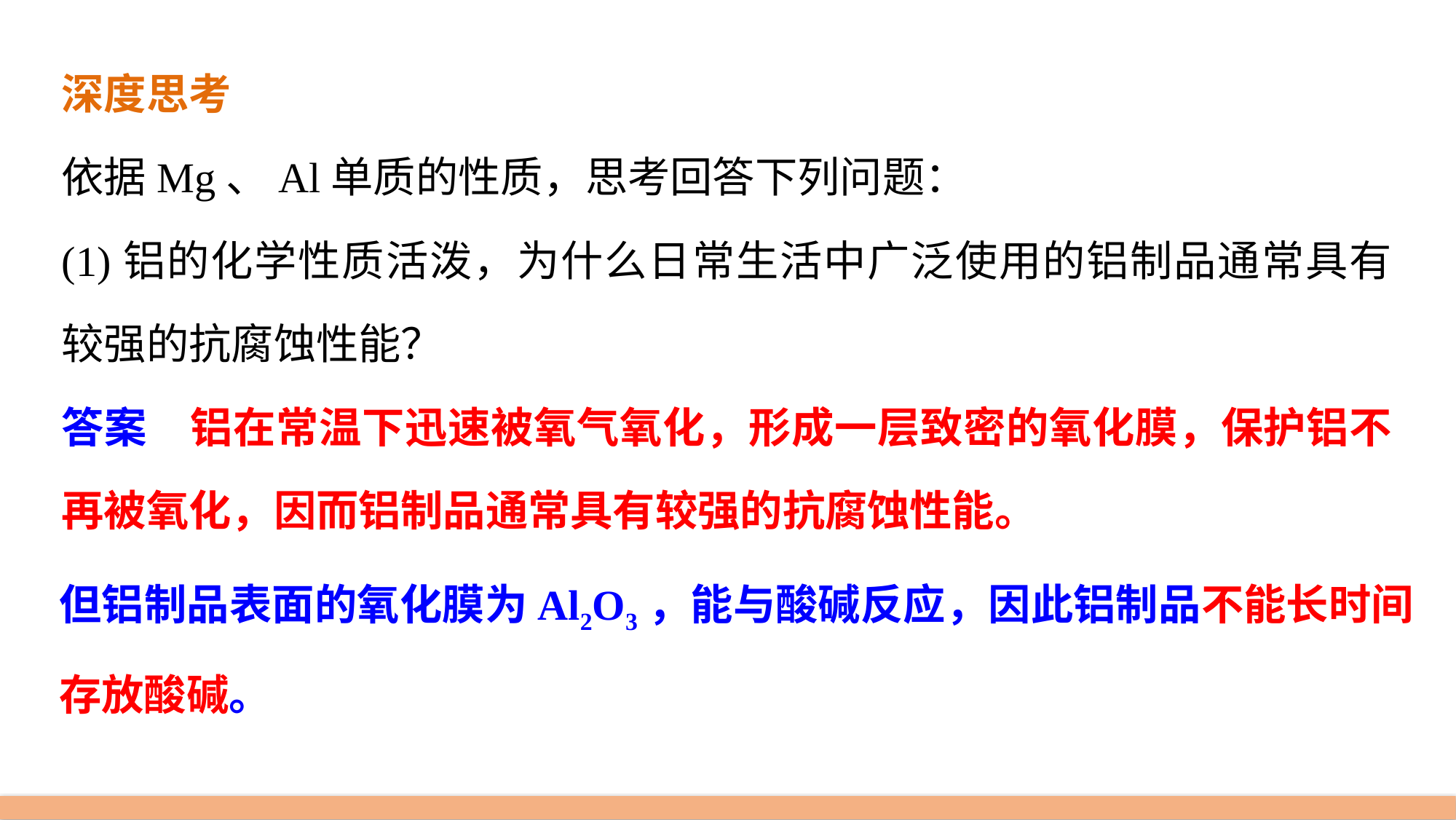

深度思考
依据Mg、Al单质的性质，思考回答下列问题：
(1)铝的化学性质活泼，为什么日常生活中广泛使用的铝制品通常具有较强的抗腐蚀性能？
答案　铝在常温下迅速被氧气氧化，形成一层致密的氧化膜，保护铝不再被氧化，因而铝制品通常具有较强的抗腐蚀性能。
但铝制品表面的氧化膜为Al2O3，能与酸碱反应，因此铝制品不能长时间存放酸碱。